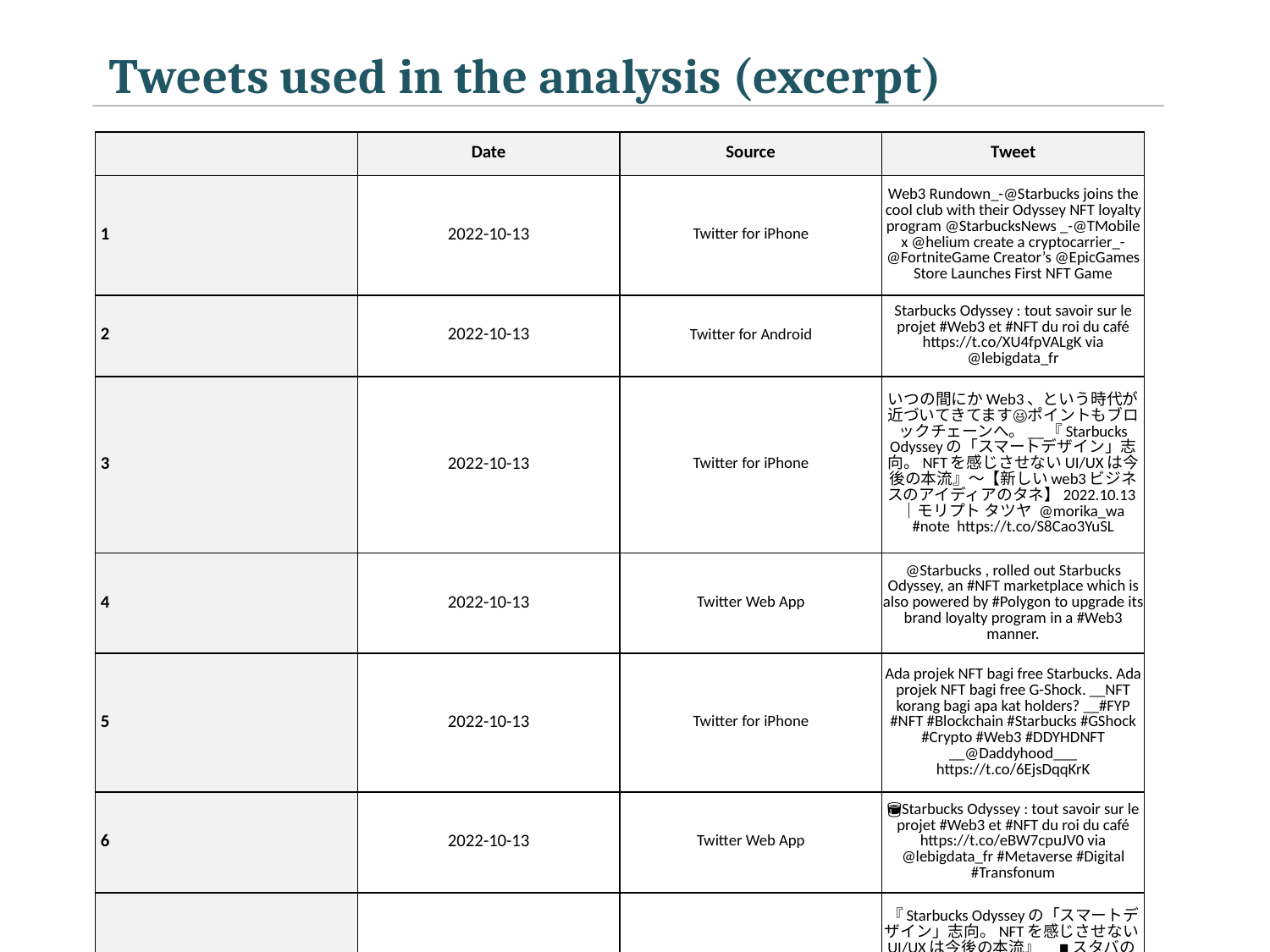

Tweets used in the analysis (excerpt)
|  | Date | Source | Tweet |
| --- | --- | --- | --- |
| 1 | 2022-10-13 | Twitter for iPhone | Web3 Rundown\_-@Starbucks joins the cool club with their Odyssey NFT loyalty program @StarbucksNews \_-@TMobile x @helium create a cryptocarrier\_-@FortniteGame Creator’s @EpicGames Store Launches First NFT Game |
| 2 | 2022-10-13 | Twitter for Android | Starbucks Odyssey : tout savoir sur le projet #Web3 et #NFT du roi du café https://t.co/XU4fpVALgK via @lebigdata\_fr |
| 3 | 2022-10-13 | Twitter for iPhone | いつの間にかWeb3、という時代が近づいてきてます😆ポイントもブロックチェーンへ。\_\_『Starbucks Odysseyの「スマートデザイン」志向。NFTを感じさせないUI/UXは今後の本流』～【新しいweb3ビジネスのアイディアのタネ】2022.10.13｜モリプト タツヤ @morika\_wa #note https://t.co/S8Cao3YuSL |
| 4 | 2022-10-13 | Twitter Web App | @Starbucks , rolled out Starbucks Odyssey, an #NFT marketplace which is also powered by #Polygon to upgrade its brand loyalty program in a #Web3 manner. |
| 5 | 2022-10-13 | Twitter for iPhone | Ada projek NFT bagi free Starbucks. Ada projek NFT bagi free G-Shock. \_\_NFT korang bagi apa kat holders? \_\_#FYP #NFT #Blockchain #Starbucks #GShock #Crypto #Web3 #DDYHDNFT \_\_@Daddyhood\_\_\_ https://t.co/6EjsDqqKrK |
| 6 | 2022-10-13 | Twitter Web App | 🥃Starbucks Odyssey : tout savoir sur le projet #Web3 et #NFT du roi du café https://t.co/eBW7cpuJV0 via @lebigdata\_fr #Metaverse #Digital #Transfonum |
| 7 | 2022-10-13 | Twitter Web App | 『Starbucks Odysseyの「スマートデザイン」志向。NFTを感じさせないUI/UXは今後の本流』\_\_■スタバのNFT戦略を大手企業が注目する理由【コラム】\_■スマートデザインとは？\_■NFTのスマートデザイン的導入を周到に計画\_■#web3 や #NFT のスマートデザイン化は今後広がる\_\_https://t.co/pDtFiNxrC9 |
| 8 | 2022-10-12 | Twitter for iPhone | 「視覚に障害があっても使えるPOS(レジ)」は夢がある。顧客にブロックチェーンもWeb3もNFTもDAOも意識させないDXに拘っているのも是非実現させて欲しい。\_\_Starbucks Corporation - Starbucks 2022 Investor Day https://t.co/xIcagep3Xc |
| 9 | 2022-10-12 | Twitter for iPhone | With Chipotle and Starbucks leading the way with web3 initiatives, it’s about time McDonalds joined in on the fun as well! 🍟🍟🍟\_\_@McDonalds Here’s what your NFT marketing campaign could look like: https://t.co/q3wu1Z3nCK |
| 10 | 2022-10-12 | Buffer | ☕️ Can Starbucks bring Web3 into the mainstream?\_https://t.co/FFr2yCrm1v \_ #nft |